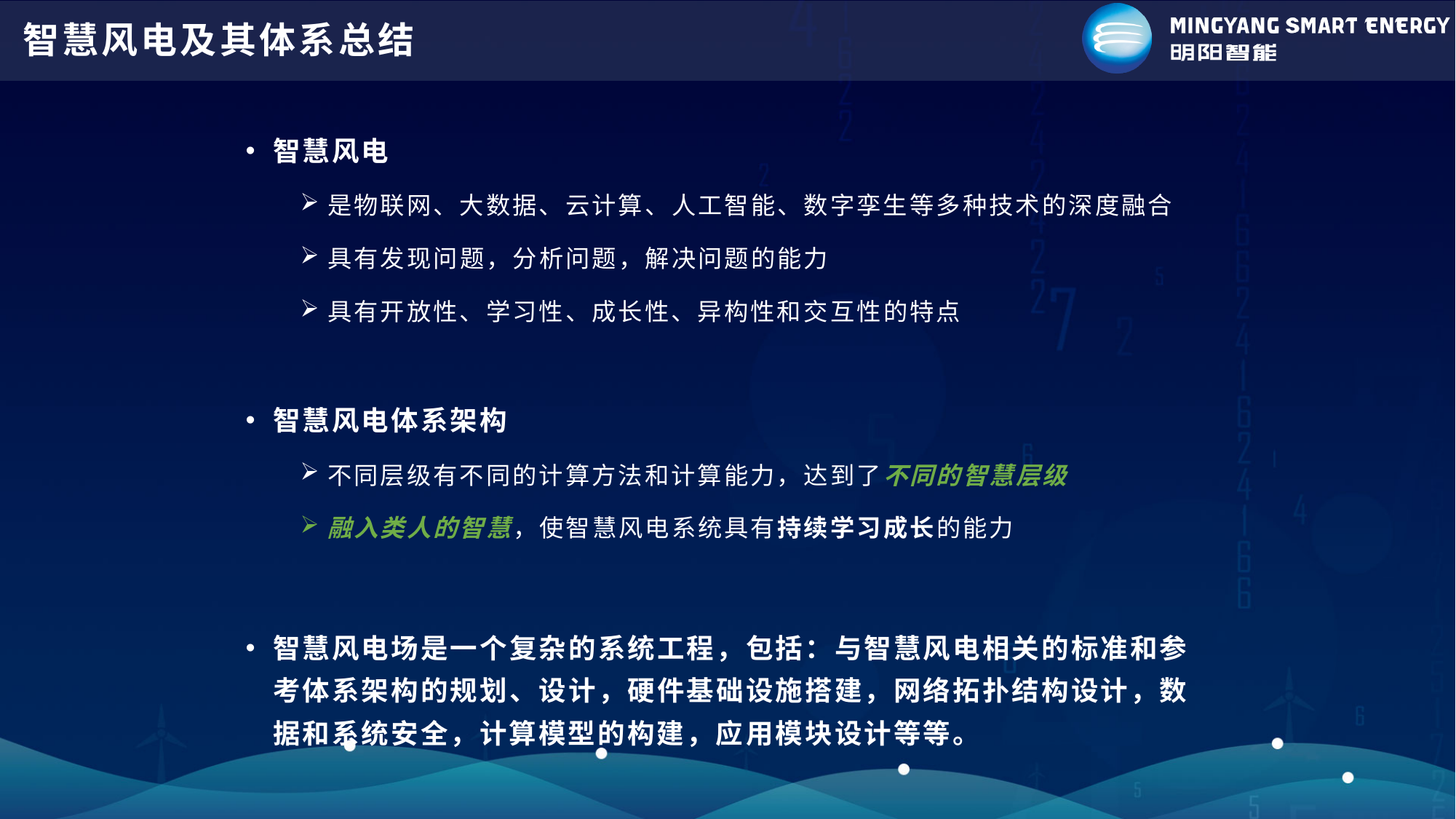

# 智慧风电及其体系总结
智慧风电
是物联网、大数据、云计算、人工智能、数字孪生等多种技术的深度融合
具有发现问题，分析问题，解决问题的能力
具有开放性、学习性、成长性、异构性和交互性的特点

智慧风电体系架构
不同层级有不同的计算方法和计算能力，达到了不同的智慧层级
融入类人的智慧，使智慧风电系统具有持续学习成长的能力

智慧风电场是一个复杂的系统工程，包括：与智慧风电相关的标准和参考体系架构的规划、设计，硬件基础设施搭建，网络拓扑结构设计，数据和系统安全，计算模型的构建，应用模块设计等等。